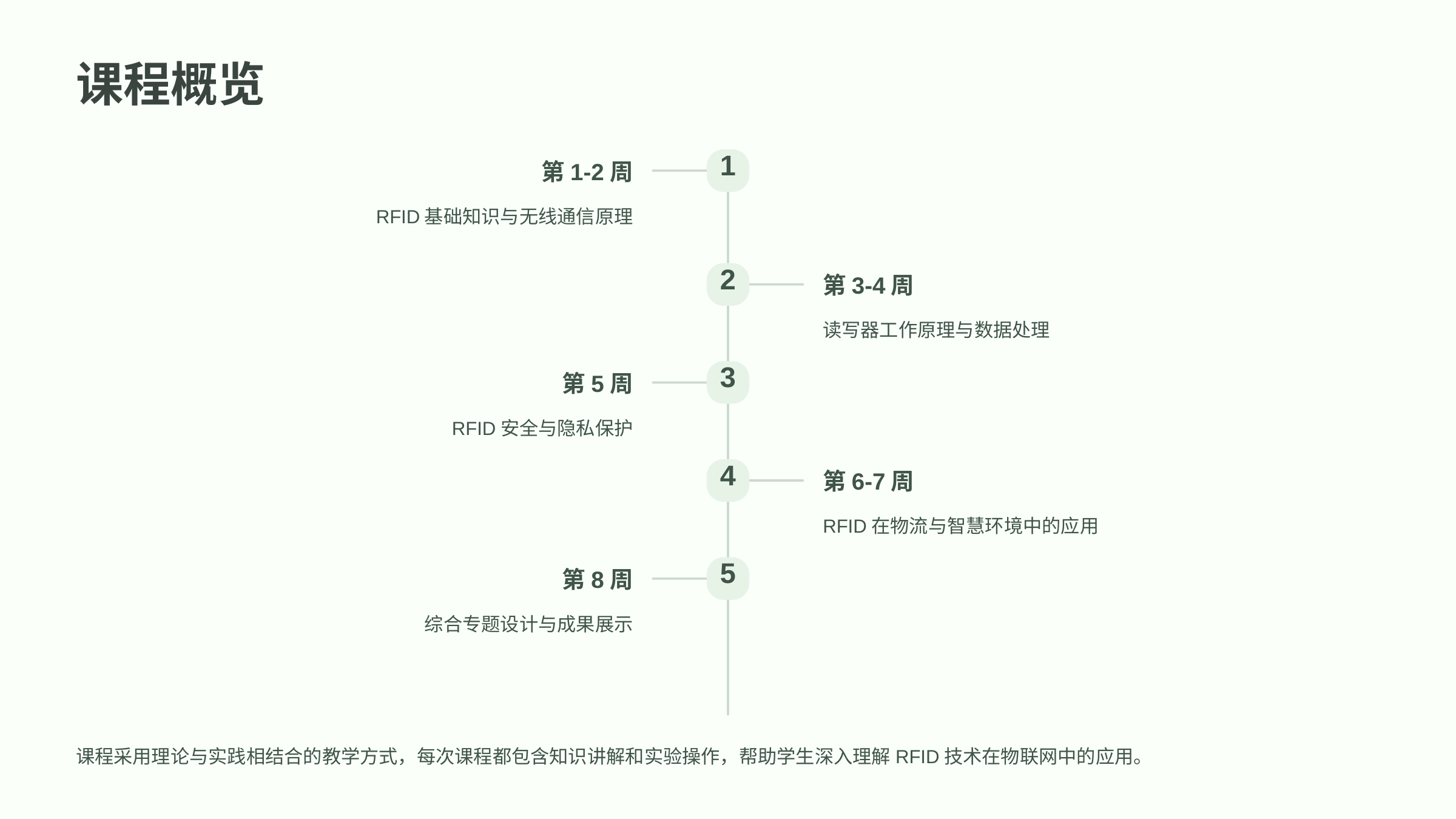

课程概览

1
第1-2周

RFID基础知识与无线通信原理

2
第3-4周

读写器工作原理与数据处理

3
第5周

RFID安全与隐私保护

4
第6-7周

RFID在物流与智慧环境中的应用

5
第8周

综合专题设计与成果展示
课程采用理论与实践相结合的教学方式，每次课程都包含知识讲解和实验操作，帮助学生深入理解RFID技术在物联网中的应用。